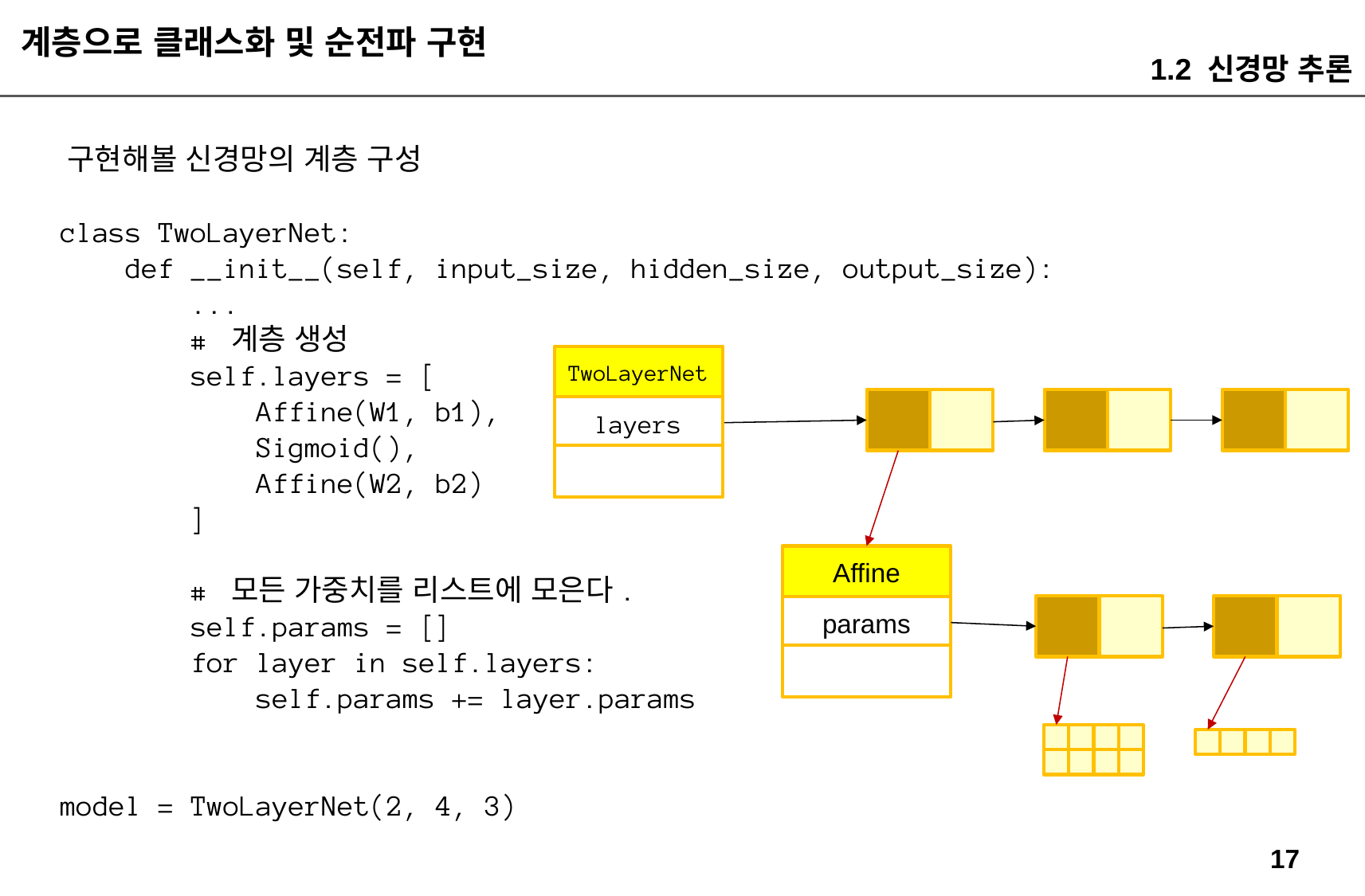

계층으로 클래스화 및 순전파 구현
1.2 신경망 추론
구현해볼 신경망의 계층 구성
class TwoLayerNet:
    def __init__(self, input_size, hidden_size, output_size):
        ...
        # 계층 생성
        self.layers = [
            Affine(W1, b1),
            Sigmoid(),
            Affine(W2, b2)
        ]

        # 모든 가중치를 리스트에 모은다.
        self.params = []
        for layer in self.layers:
            self.params += layer.params

model = TwoLayerNet(2, 4, 3)
TwoLayerNet

layers

Affine

params